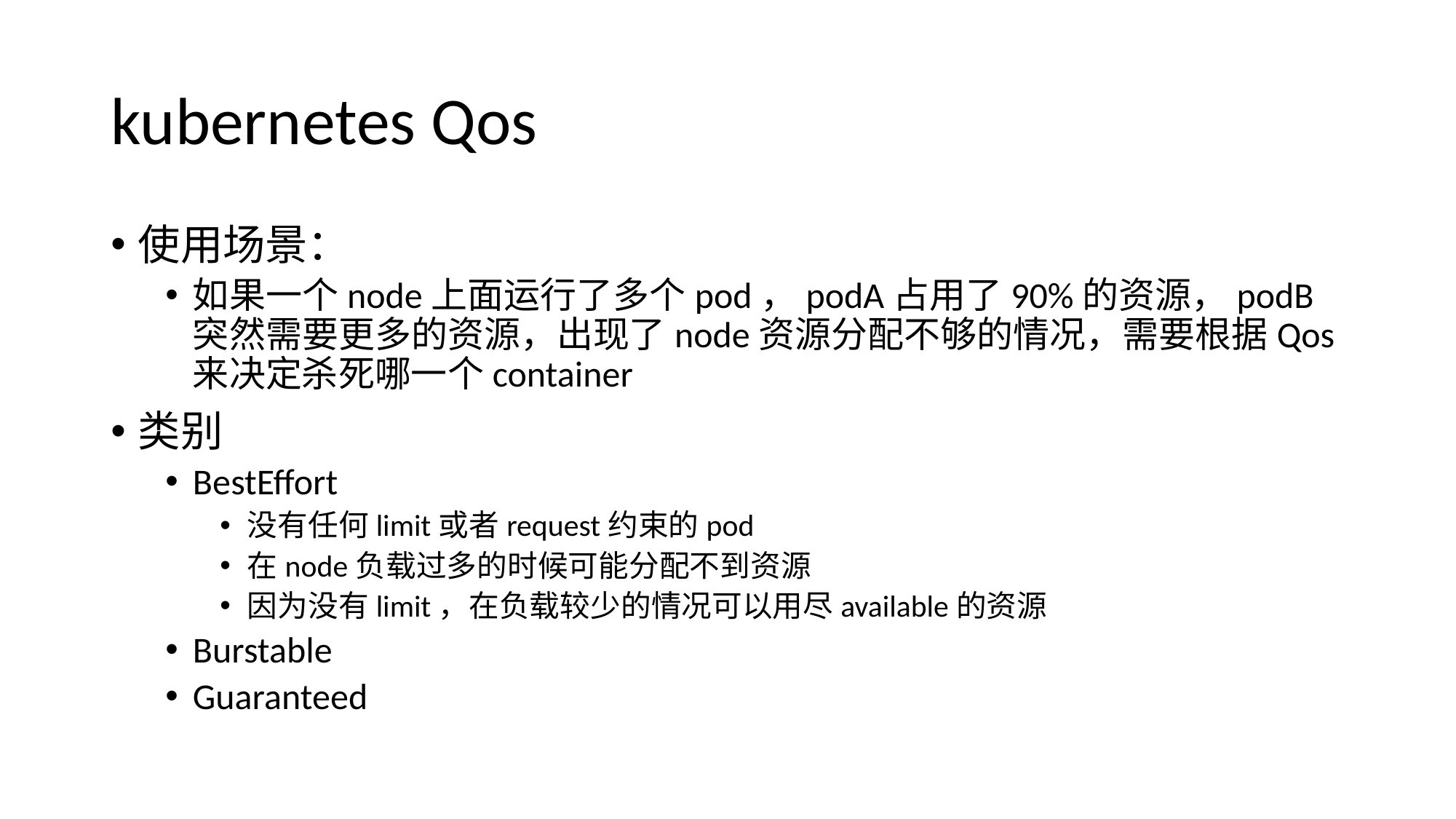

# kubernetes Qos
使用场景：
如果一个node上面运行了多个pod，podA占用了90%的资源，podB突然需要更多的资源，出现了node资源分配不够的情况，需要根据Qos来决定杀死哪一个container
类别
BestEffort
没有任何limit或者request约束的pod
在node负载过多的时候可能分配不到资源
因为没有limit，在负载较少的情况可以用尽available的资源
Burstable
Guaranteed